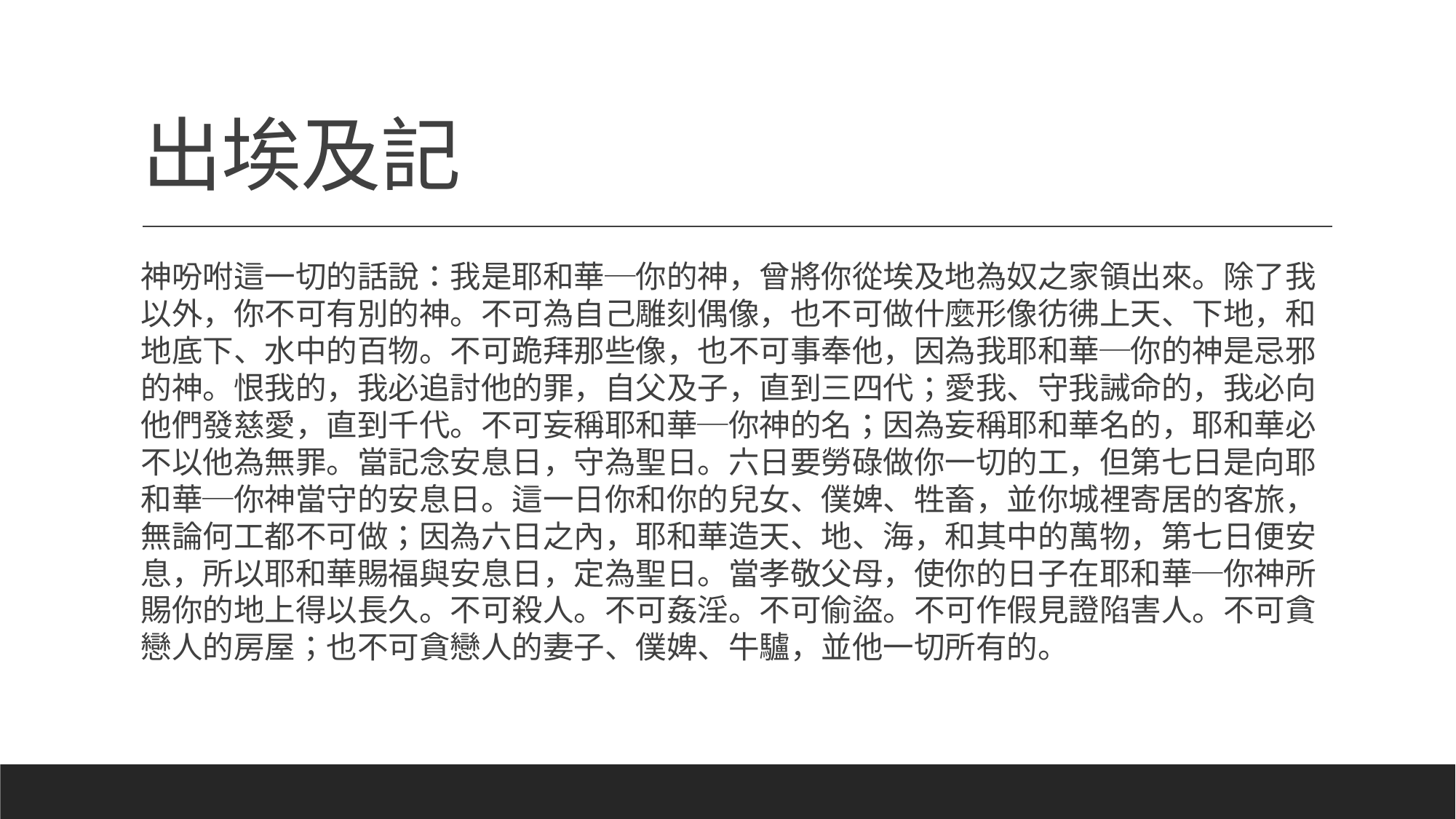

# 出埃及記
神吩咐這一切的話說：我是耶和華─你的神，曾將你從埃及地為奴之家領出來。除了我以外，你不可有別的神。不可為自己雕刻偶像，也不可做什麼形像彷彿上天、下地，和地底下、水中的百物。不可跪拜那些像，也不可事奉他，因為我耶和華─你的神是忌邪的神。恨我的，我必追討他的罪，自父及子，直到三四代；愛我、守我誡命的，我必向他們發慈愛，直到千代。不可妄稱耶和華─你神的名；因為妄稱耶和華名的，耶和華必不以他為無罪。當記念安息日，守為聖日。六日要勞碌做你一切的工，但第七日是向耶和華─你神當守的安息日。這一日你和你的兒女、僕婢、牲畜，並你城裡寄居的客旅，無論何工都不可做；因為六日之內，耶和華造天、地、海，和其中的萬物，第七日便安息，所以耶和華賜福與安息日，定為聖日。當孝敬父母，使你的日子在耶和華─你神所賜你的地上得以長久。不可殺人。不可姦淫。不可偷盜。不可作假見證陷害人。不可貪戀人的房屋；也不可貪戀人的妻子、僕婢、牛驢，並他一切所有的。